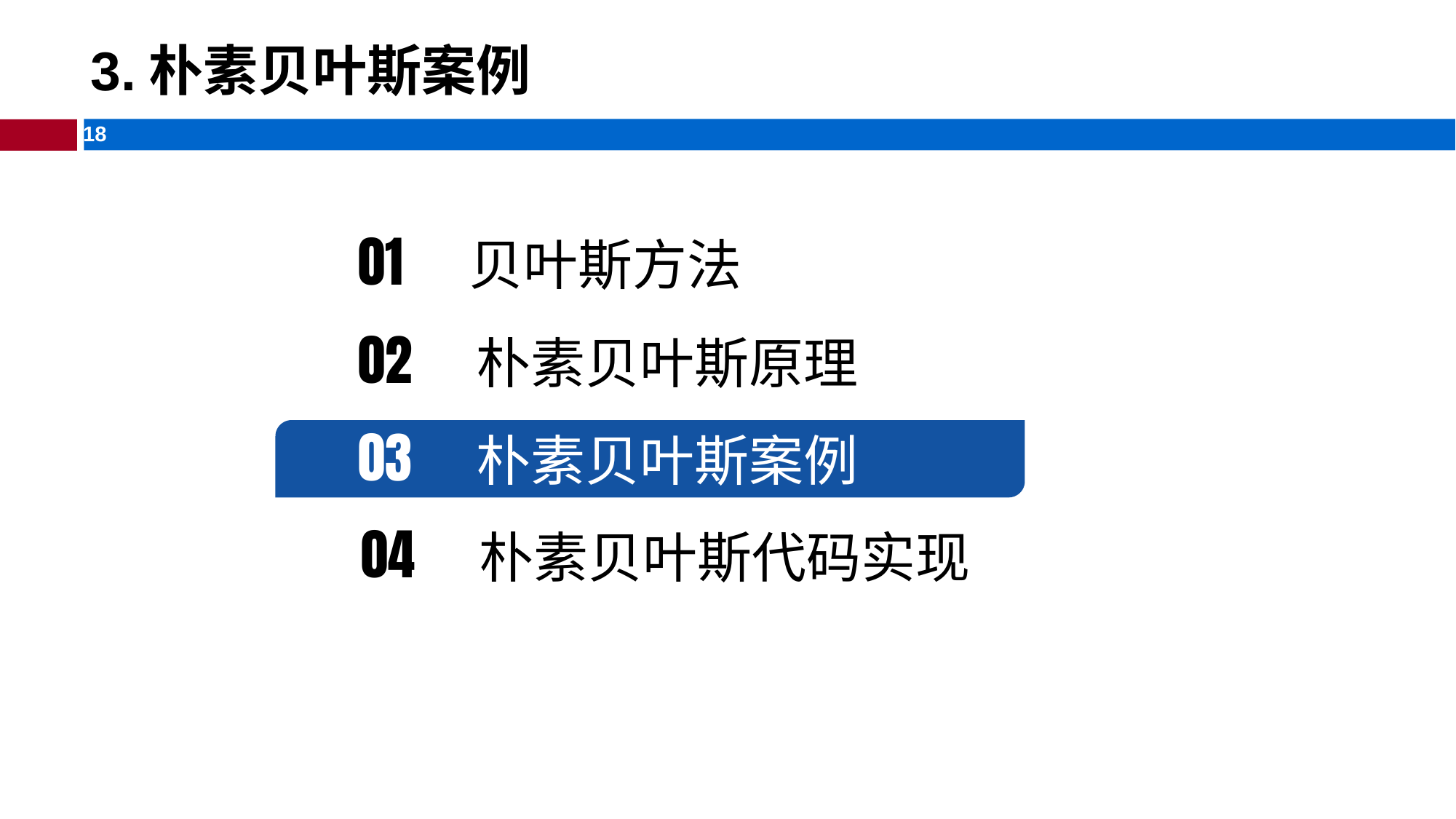

# 3.朴素贝叶斯案例
01    贝叶斯方法
02    朴素贝叶斯原理

03    朴素贝叶斯案例
04    朴素贝叶斯代码实现